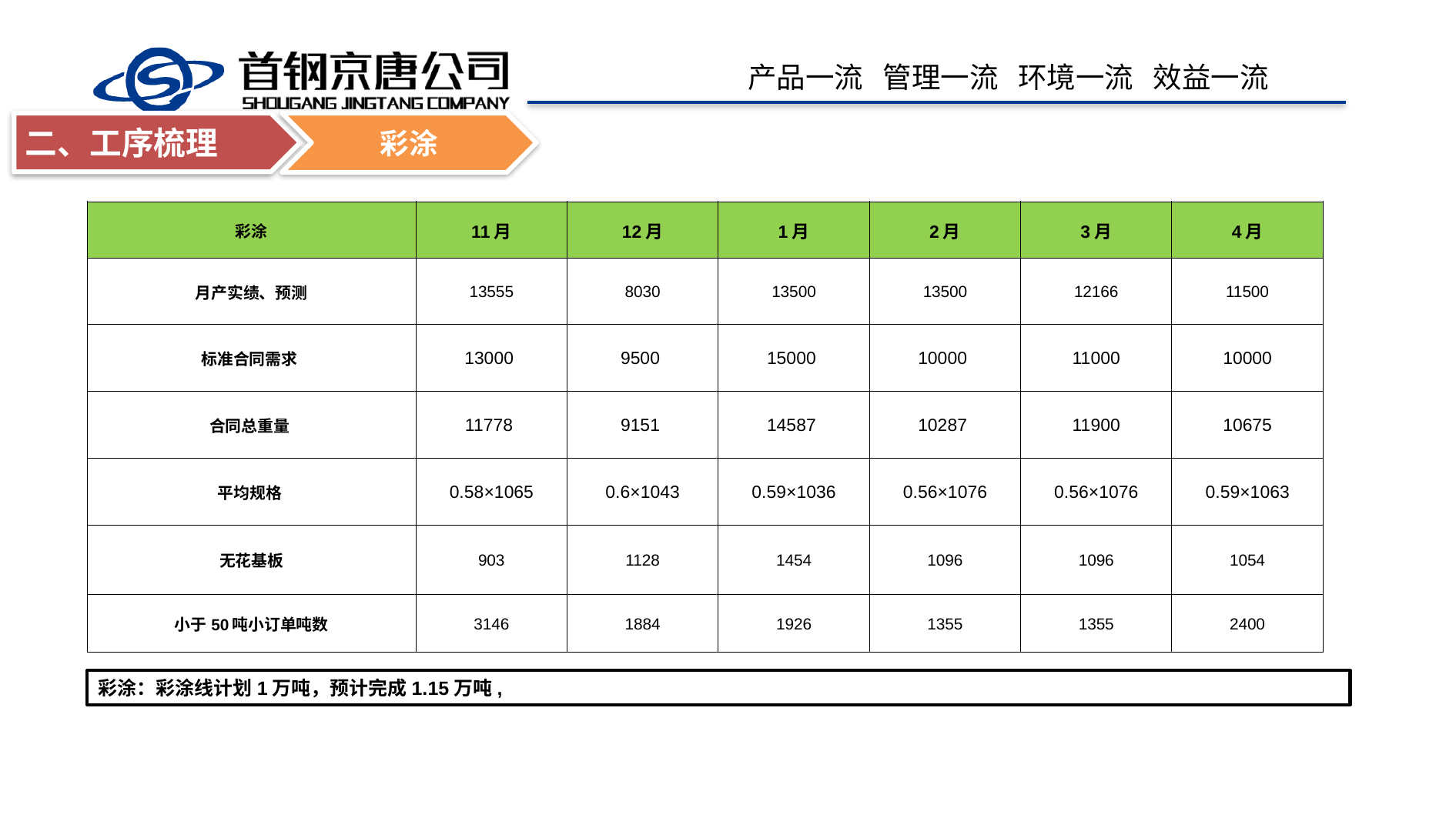

彩涂
二、工序梳理
| 彩涂 | 11月 | 12月 | 1月 | 2月 | 3月 | 4月 |
| --- | --- | --- | --- | --- | --- | --- |
| 月产实绩、预测 | 13555 | 8030 | 13500 | 13500 | 12166 | 11500 |
| 标准合同需求 | 13000 | 9500 | 15000 | 10000 | 11000 | 10000 |
| 合同总重量 | 11778 | 9151 | 14587 | 10287 | 11900 | 10675 |
| 平均规格 | 0.58×1065 | 0.6×1043 | 0.59×1036 | 0.56×1076 | 0.56×1076 | 0.59×1063 |
| 无花基板 | 903 | 1128 | 1454 | 1096 | 1096 | 1054 |
| 小于50吨小订单吨数 | 3146 | 1884 | 1926 | 1355 | 1355 | 2400 |
彩涂：彩涂线计划1万吨，预计完成1.15万吨,